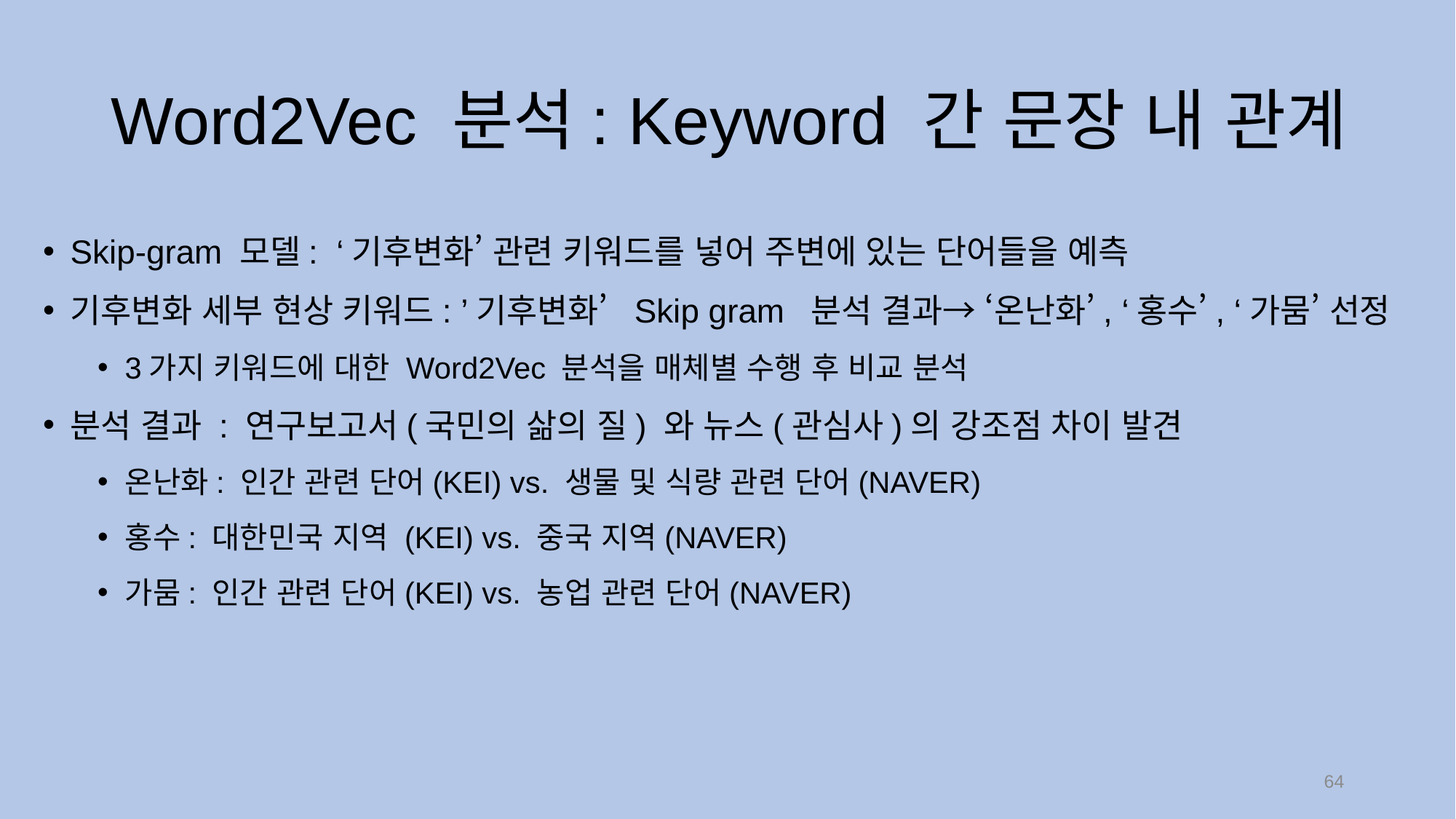

# Word2Vec 분석: Keyword 간 문장 내 관계
Skip-gram 모델:  ‘기후변화’ 관련 키워드를 넣어 주변에 있는 단어들을 예측
기후변화 세부 현상 키워드: ’기후변화’  Skip gram  분석 결과→ ‘온난화’, ‘홍수’, ‘가뭄’ 선정
3가지 키워드에 대한 Word2Vec 분석을 매체별 수행 후 비교 분석
분석 결과 : 연구보고서(국민의 삶의 질) 와 뉴스(관심사)의 강조점 차이 발견
온난화: 인간 관련 단어(KEI) vs. 생물 및 식량 관련 단어(NAVER)
홍수: 대한민국 지역 (KEI) vs. 중국 지역(NAVER)
가뭄: 인간 관련 단어(KEI) vs. 농업 관련 단어(NAVER)
64